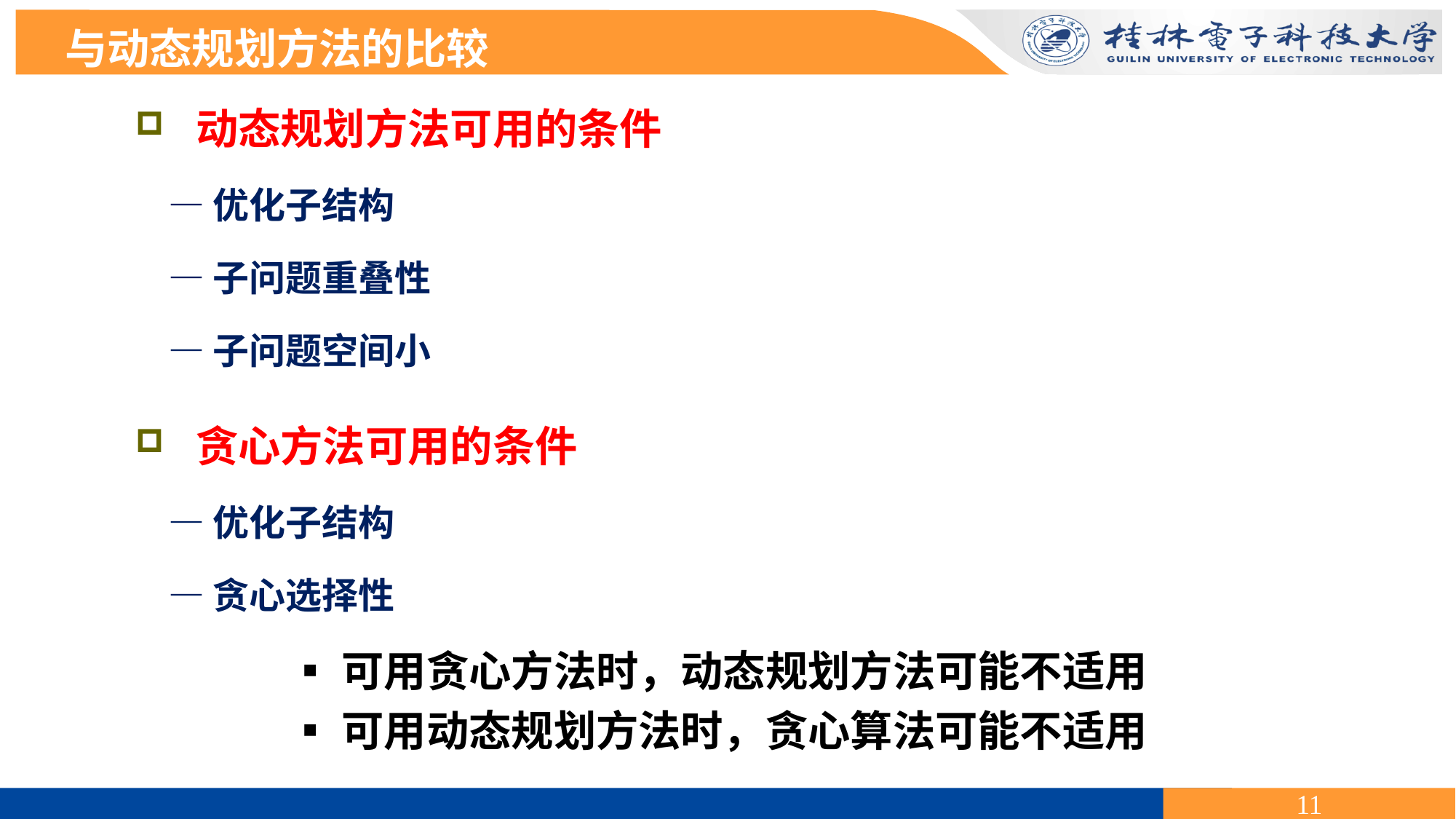

与动态规划方法的比较
 动态规划方法可用的条件
    —优化子结构
    —子问题重叠性
    —子问题空间小
 贪心方法可用的条件
    —优化子结构
    —贪心选择性
▪可用贪心方法时，动态规划方法可能不适用
▪可用动态规划方法时，贪心算法可能不适用